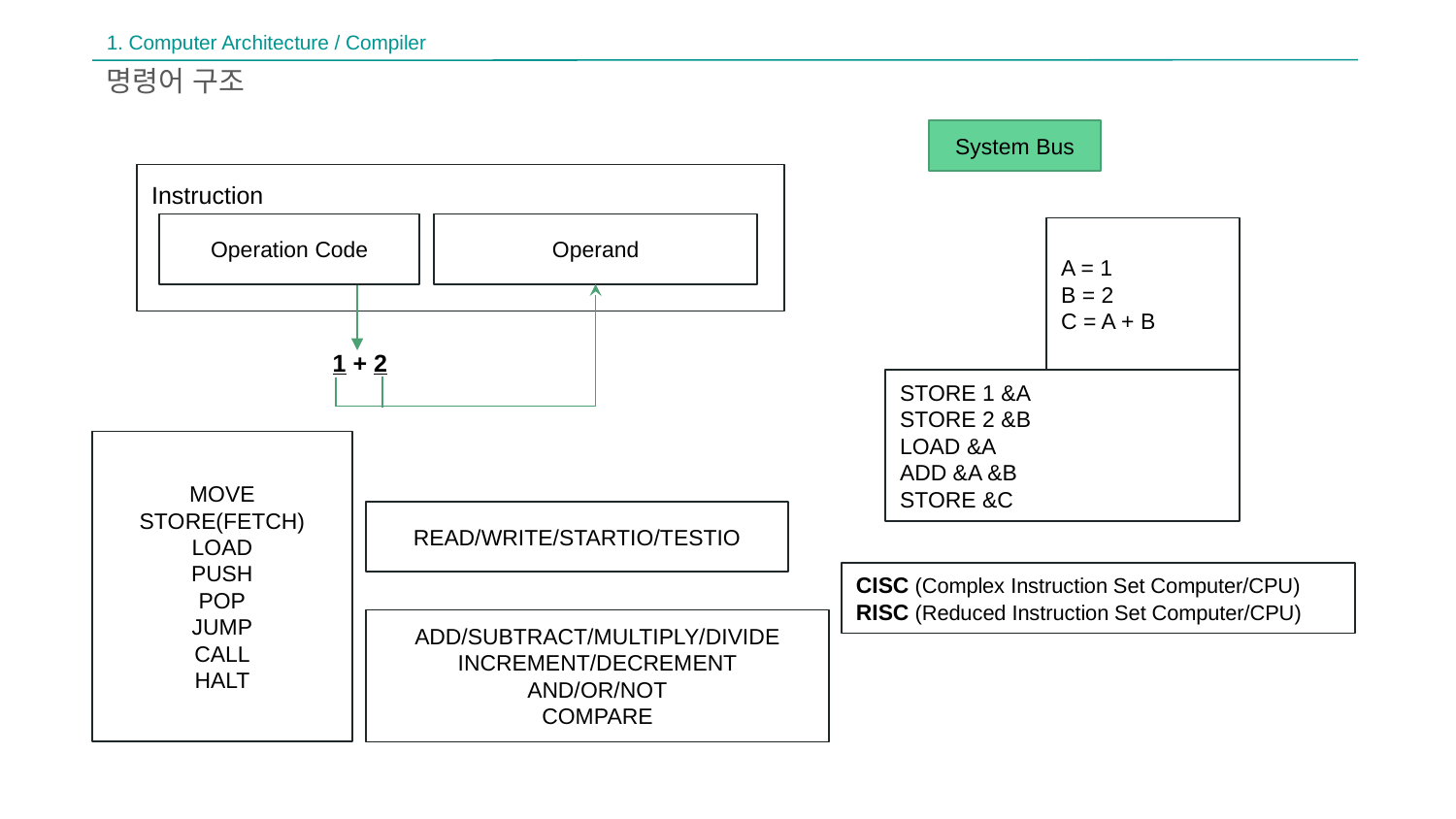

1. Computer Architecture / Compiler
명령어 구조
System Bus
Instruction

Operation Code
Operand
A = 1
B = 2
C = A + B
1 + 2
STORE 1 &A
STORE 2 &B
LOAD &A
ADD &A &B
STORE &C
MOVE
STORE(FETCH)
LOAD
PUSH
POP
JUMP
CALL
HALT
READ/WRITE/STARTIO/TESTIO
CISC (Complex Instruction Set Computer/CPU)
RISC (Reduced Instruction Set Computer/CPU)
ADD/SUBTRACT/MULTIPLY/DIVIDE
INCREMENT/DECREMENT
AND/OR/NOT
COMPARE